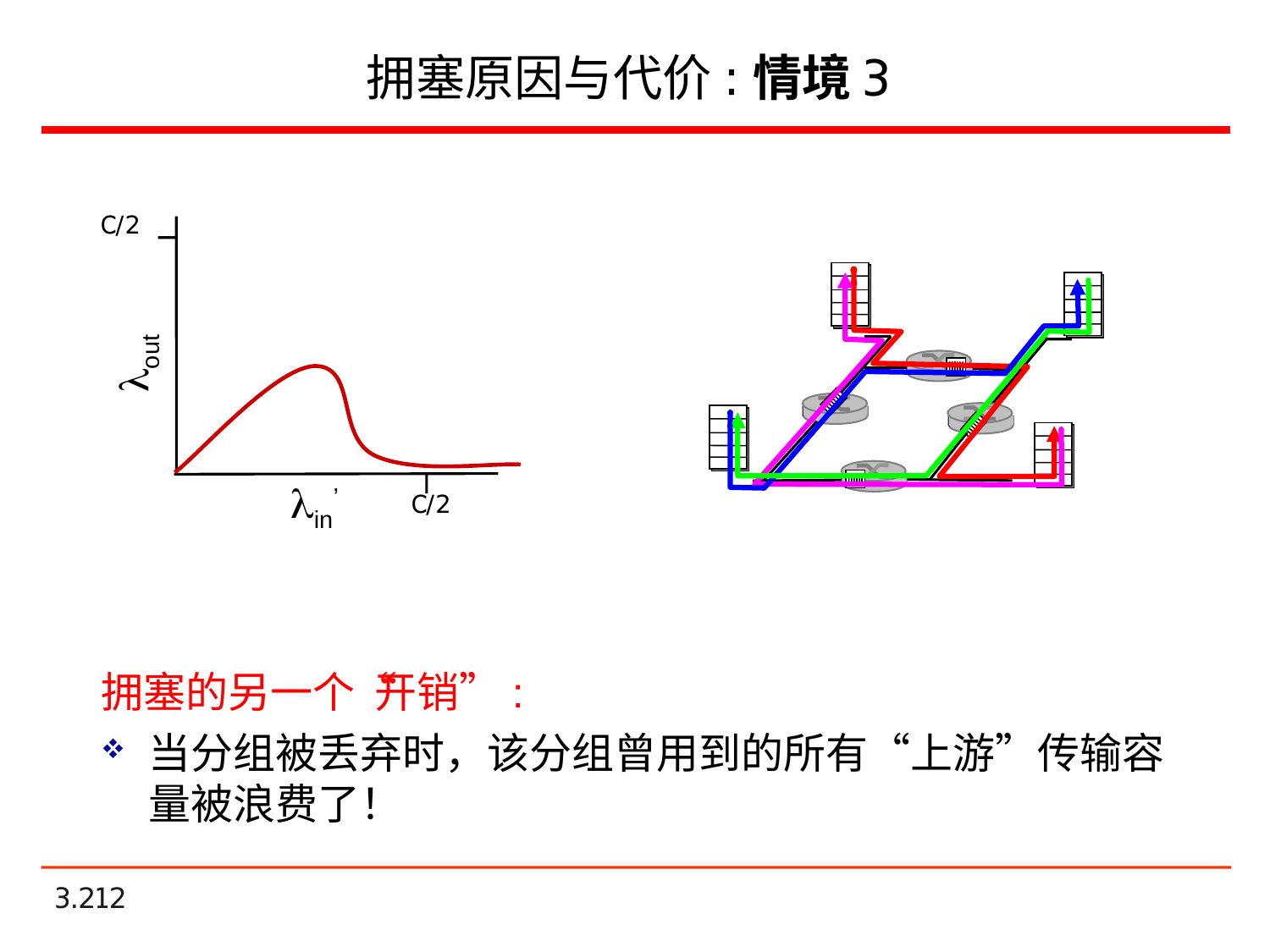

# 拥塞原因与代价:情境3
C/2

λout

λin’

C/2
拥塞的另一个“开销”:
当分组被丢弃时，该分组曾用到的所有“上游”传输容量被浪费了！